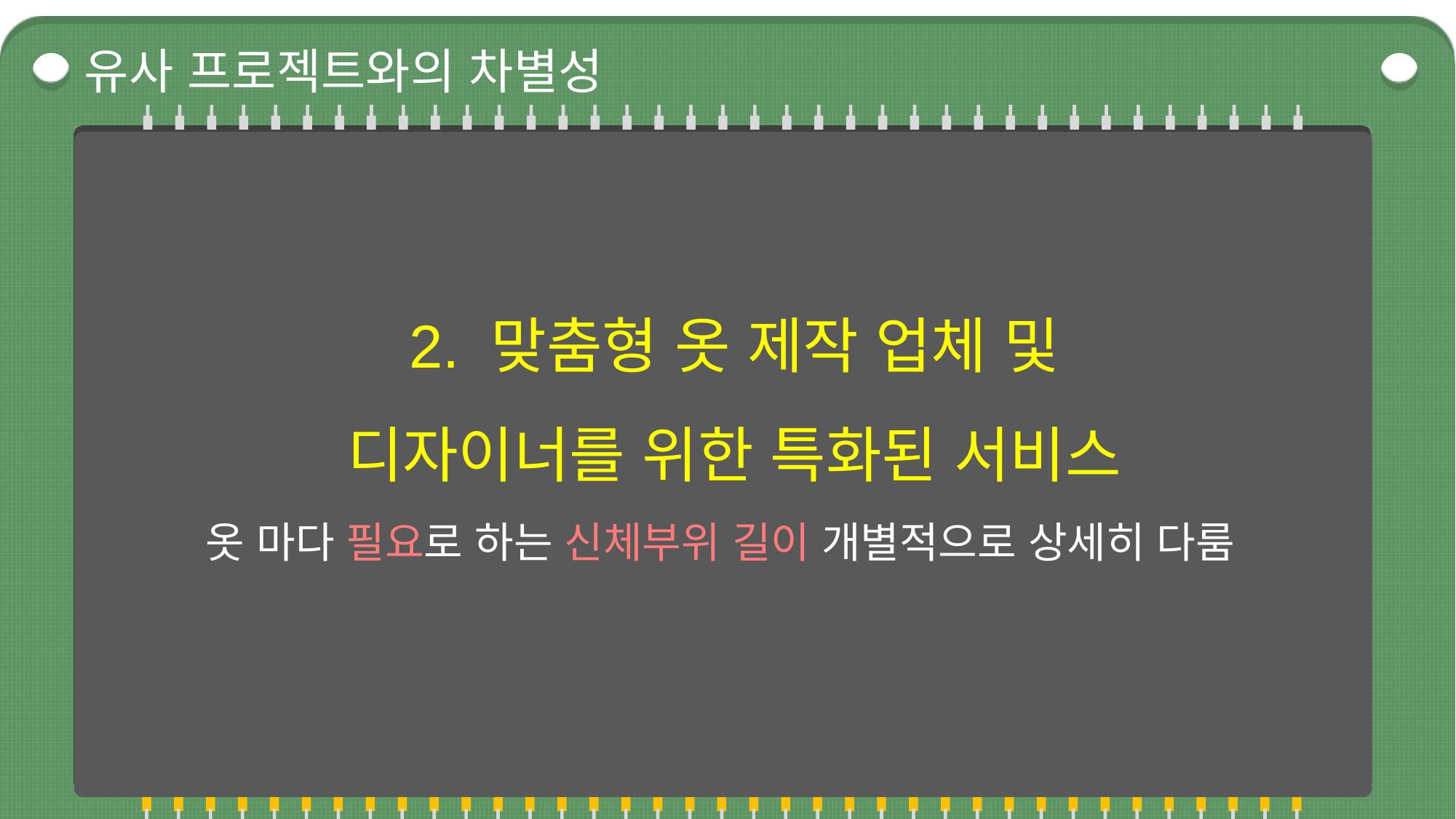

유사 프로젝트와의 차별성

### Chart

| Category |
|---|
2. 맞춤형 옷 제작 업체 및 디자이너를 위한 특화된 서비스
옷 마다 필요로 하는 신체부위 길이 개별적으로 상세히 다룸